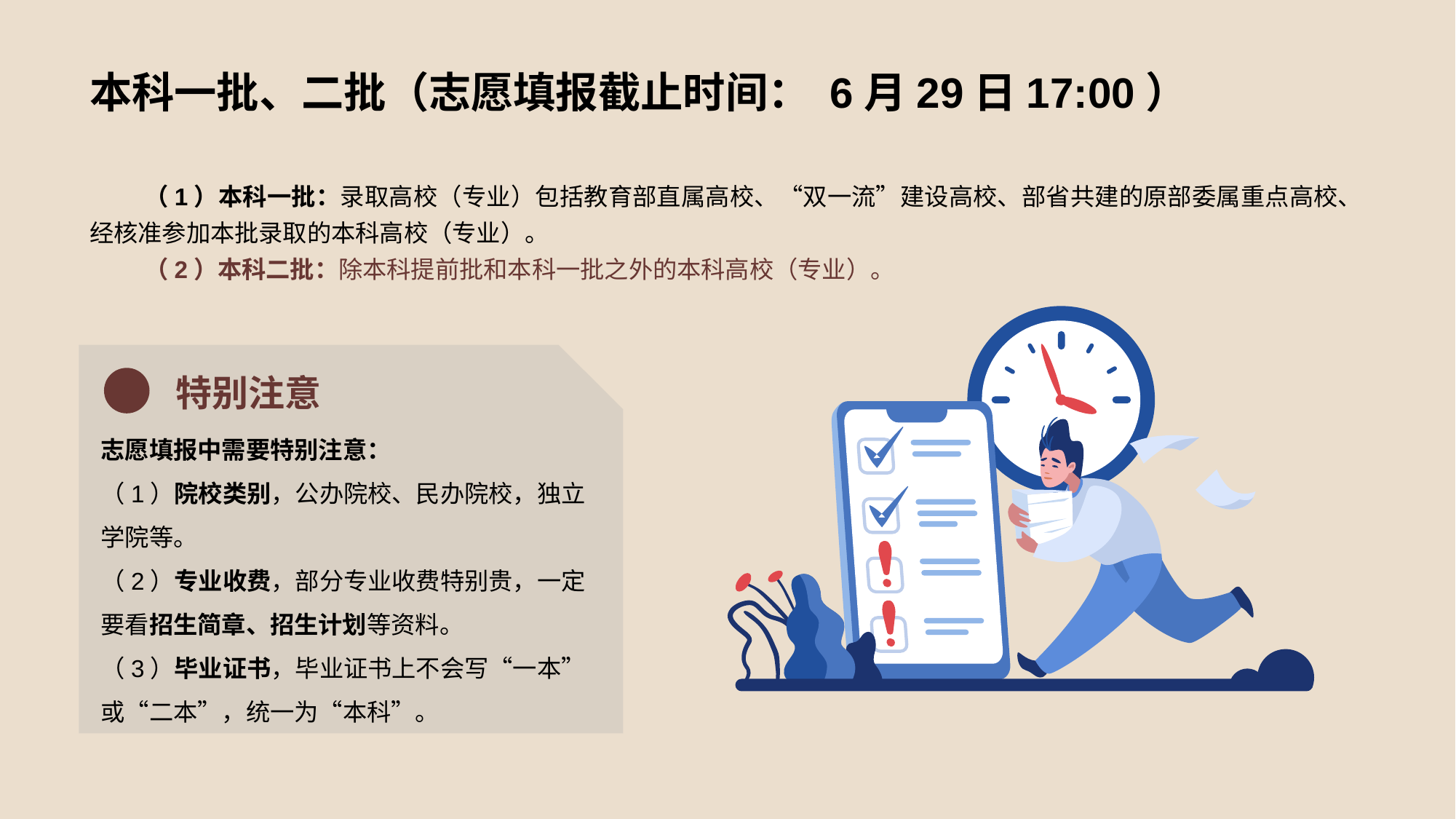

# 本科一批、二批（志愿填报截止时间： 6月29日17:00）
（1）本科一批：录取高校（专业）包括教育部直属高校、“双一流”建设高校、部省共建的原部委属重点高校、经核准参加本批录取的本科高校（专业）。
（2）本科二批：除本科提前批和本科一批之外的本科高校（专业）。

特别注意

志愿填报中需要特别注意：
（1）院校类别，公办院校、民办院校，独立学院等。
（2）专业收费，部分专业收费特别贵，一定要看招生简章、招生计划等资料。
（3）毕业证书，毕业证书上不会写“一本”或“二本”，统一为“本科”。